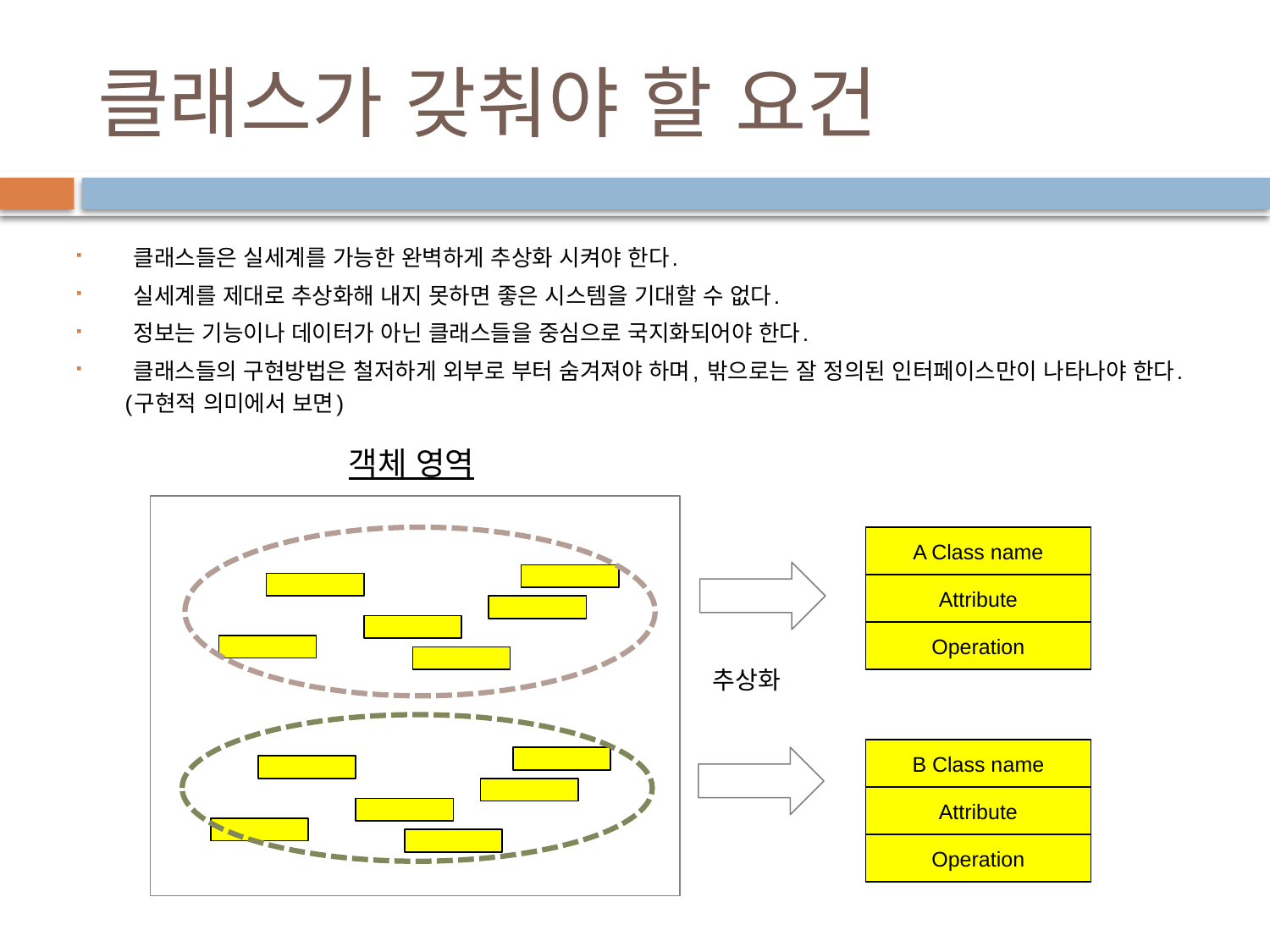

# 클래스가 갖춰야 할 요건
 클래스들은 실세계를 가능한 완벽하게 추상화 시켜야 한다.
 실세계를 제대로 추상화해 내지 못하면 좋은 시스템을 기대할 수 없다.
 정보는 기능이나 데이터가 아닌 클래스들을 중심으로 국지화되어야 한다.
 클래스들의 구현방법은 철저하게 외부로 부터 숨겨져야 하며, 밖으로는 잘 정의된 인터페이스만이 나타나야 한다.(구현적 의미에서 보면)
객체 영역

A Class name
Attribute
Operation

추상화

B Class name
Attribute
Operation